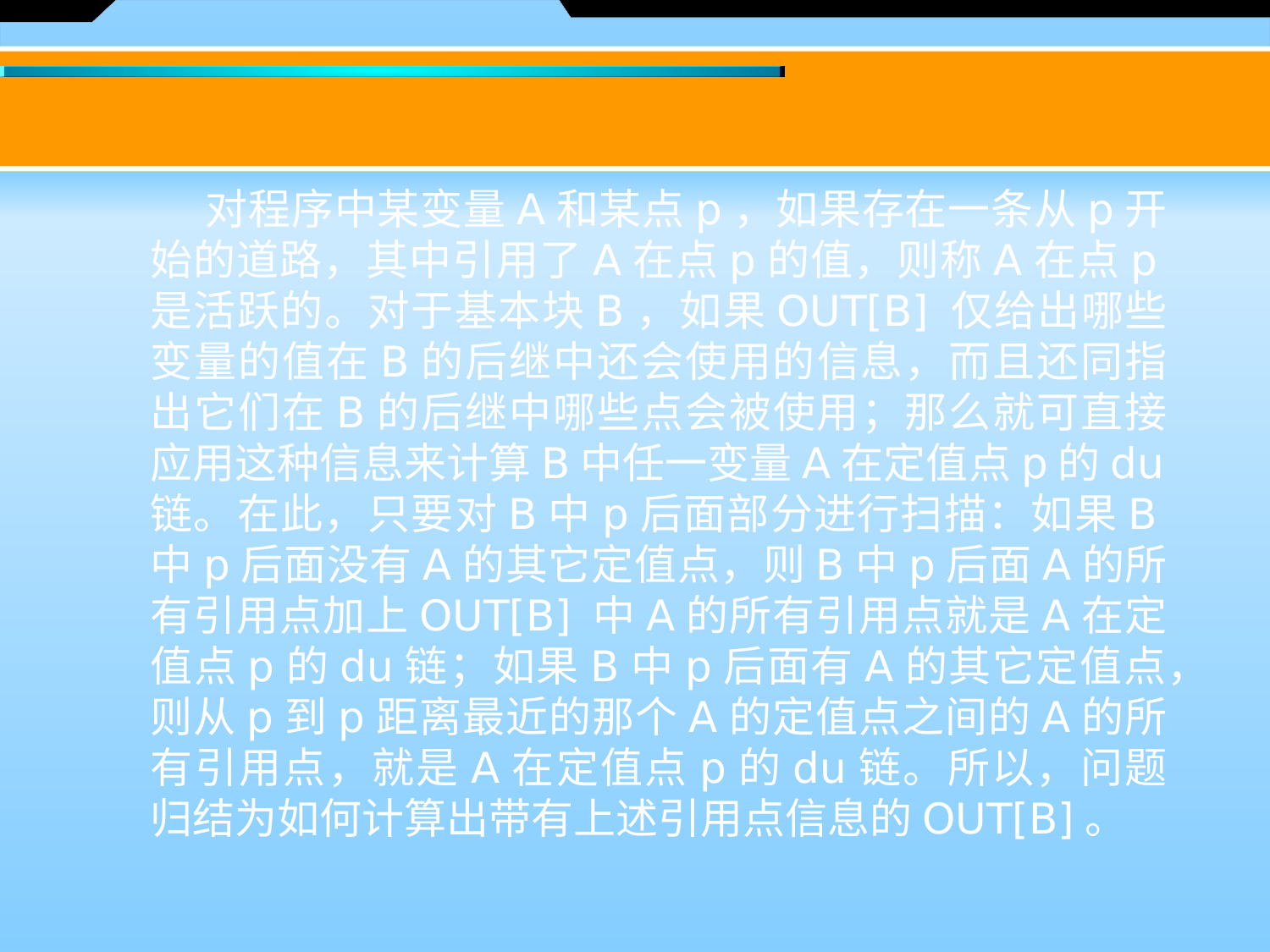

#
           对程序中某变量A和某点p，如果存在一条从p开始的道路，其中引用了A在点p的值，则称A在点p是活跃的。对于基本块B，如果OUT[B] 仅给出哪些变量的值在B的后继中还会使用的信息，而且还同指出它们在B的后继中哪些点会被使用；那么就可直接应用这种信息来计算B中任一变量A在定值点p的du链。在此，只要对B中p后面部分进行扫描：如果B中p后面没有A的其它定值点，则B中p后面A的所有引用点加上OUT[B] 中A的所有引用点就是A在定值点p的du链；如果B中p后面有A的其它定值点，则从p到p距离最近的那个A的定值点之间的A的所有引用点，就是A在定值点p的du链。所以，问题归结为如何计算出带有上述引用点信息的OUT[B]。